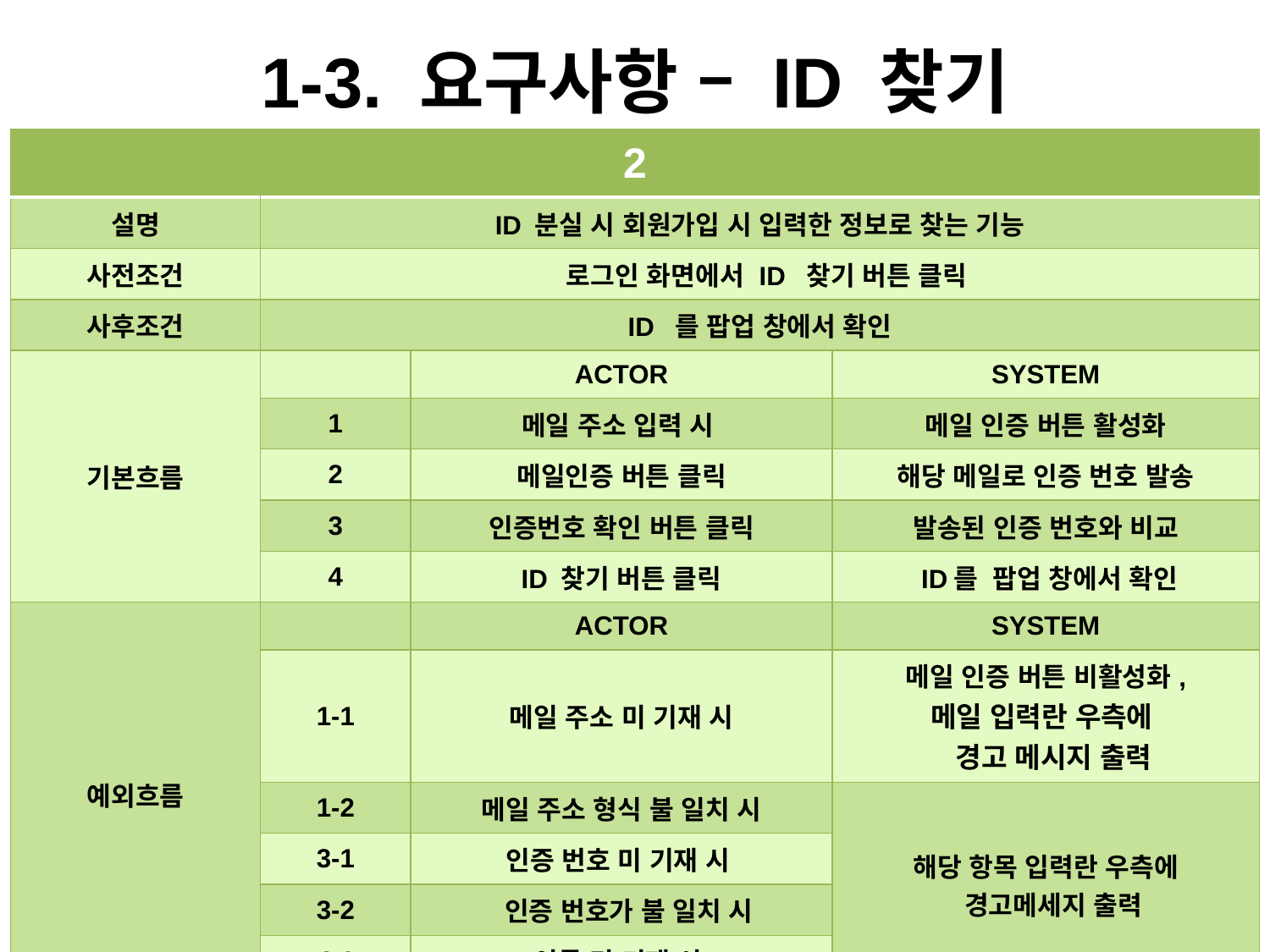

# 1-3. 요구사항 – ID 찾기
| 2 |  |  |  |
| --- | --- | --- | --- |
| 설명 | ID 분실 시 회원가입 시 입력한 정보로 찾는 기능 |  |  |
| 사전조건 | 로그인 화면에서 ID 찾기 버튼 클릭 |  |  |
| 사후조건 | ID 를 팝업 창에서 확인 |  |  |
| 기본흐름 |  | ACTOR | SYSTEM |
|  | 1 | 메일 주소 입력 시 | 메일 인증 버튼 활성화 |
|  | 2 | 메일인증 버튼 클릭 | 해당 메일로 인증 번호 발송 |
|  | 3 | 인증번호 확인 버튼 클릭 | 발송된 인증 번호와 비교 |
|  | 4 | ID 찾기 버튼 클릭 | ID를 팝업 창에서 확인 |
| 예외흐름 |  | ACTOR | SYSTEM |
|  | 1-1 | 메일 주소 미 기재 시 | 메일 인증 버튼 비활성화, 메일 입력란 우측에 경고 메시지 출력 |
|  | 1-2 | 메일 주소 형식 불 일치 시 | 해당 항목 입력란 우측에 경고메세지 출력 |
|  | 3-1 | 인증 번호 미 기재 시 |  |
|  | 3-2 | 인증 번호가 불 일치 시 |  |
|  | 4-1 | 이름 미 기재 시 |  |